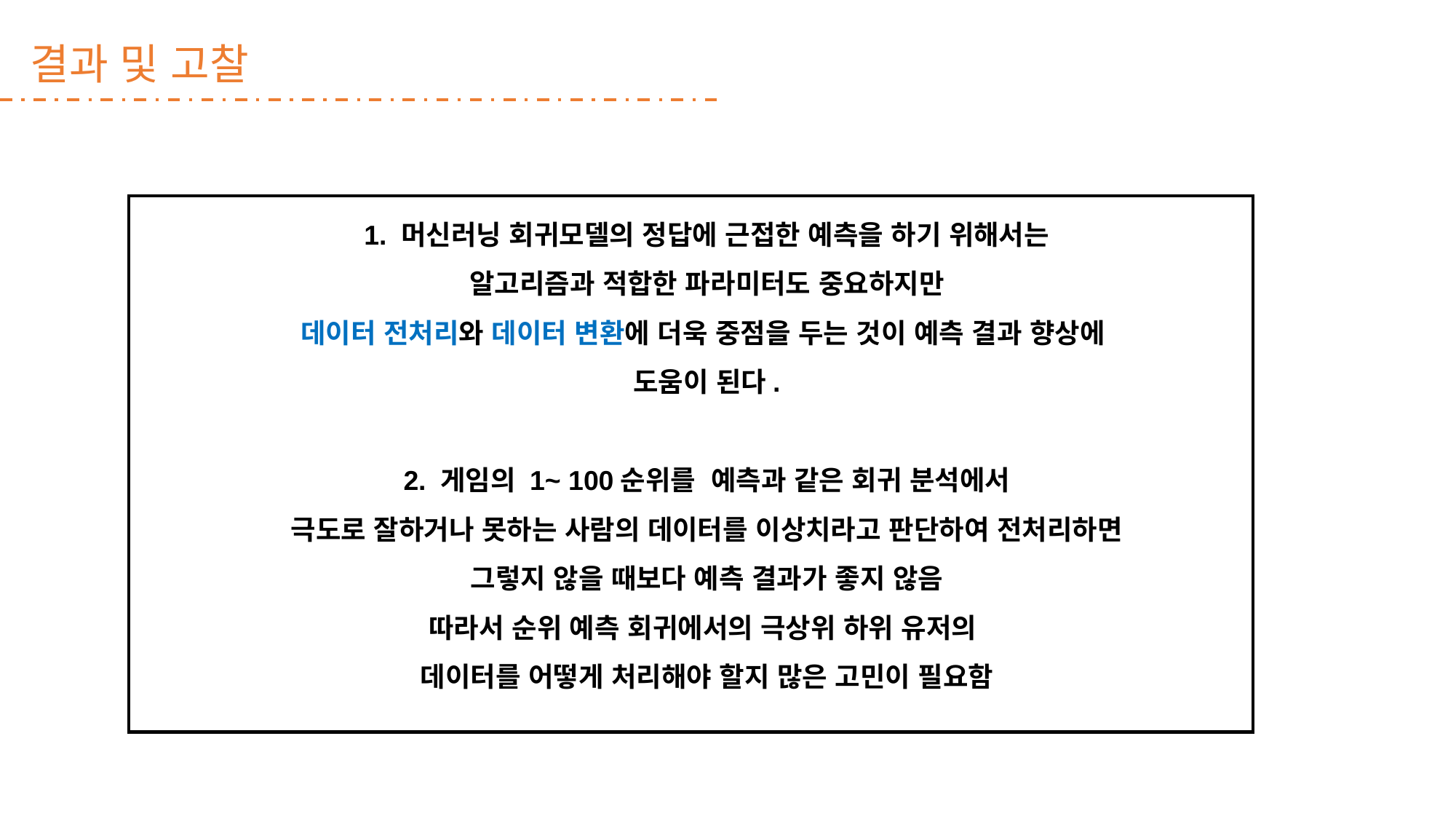

결과 및 고찰

1. 머신러닝 회귀모델의 정답에 근접한 예측을 하기 위해서는
알고리즘과 적합한 파라미터도 중요하지만
데이터 전처리와 데이터 변환에 더욱 중점을 두는 것이 예측 결과 향상에
도움이 된다.

2. 게임의 1~ 100순위를  예측과 같은 회귀 분석에서
극도로 잘하거나 못하는 사람의 데이터를 이상치라고 판단하여 전처리하면
그렇지 않을 때보다 예측 결과가 좋지 않음
따라서 순위 예측 회귀에서의 극상위 하위 유저의
데이터를 어떻게 처리해야 할지 많은 고민이 필요함